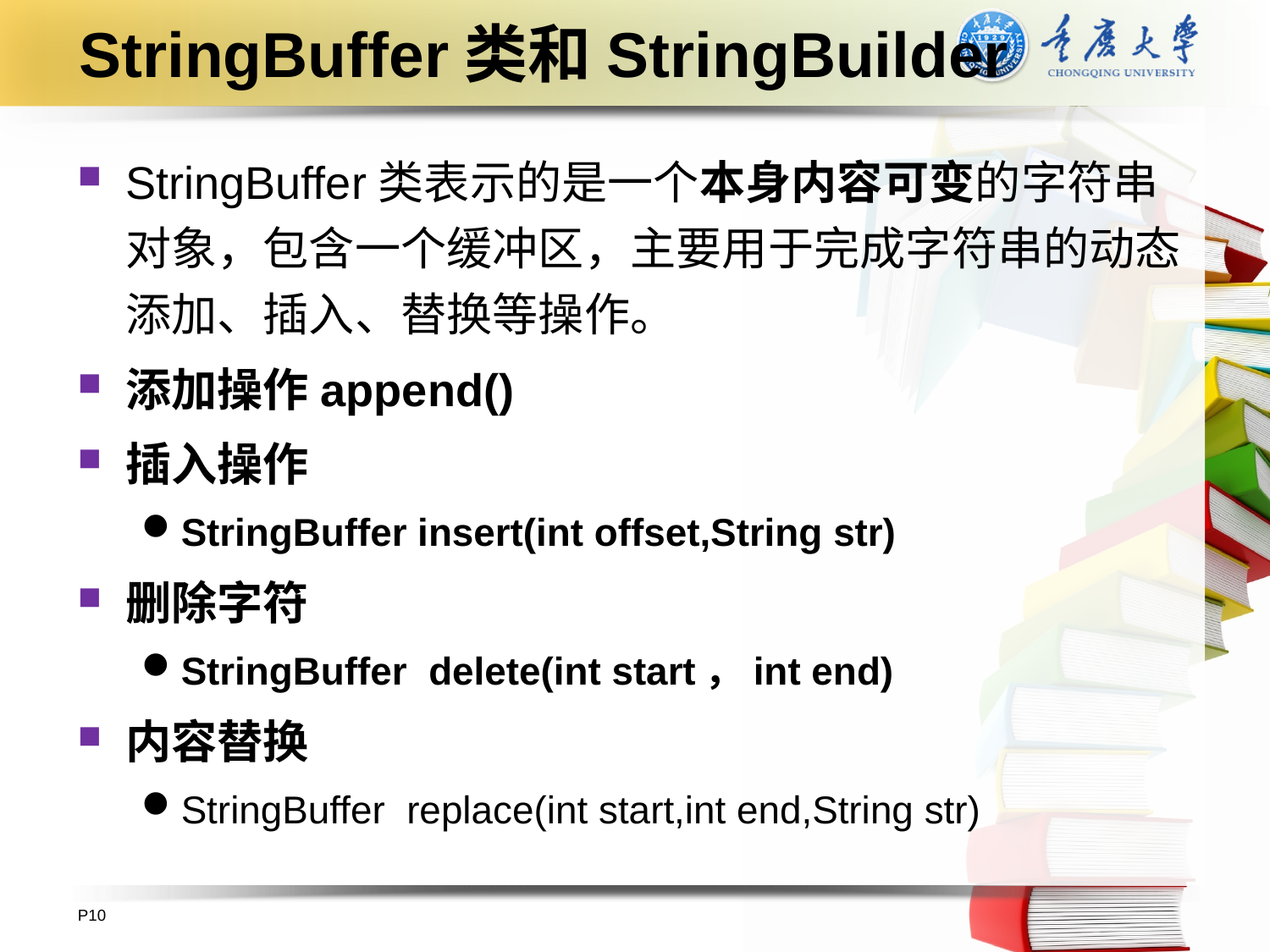

# StringBuffer类和StringBuilder
StringBuffer类表示的是一个本身内容可变的字符串对象，包含一个缓冲区，主要用于完成字符串的动态添加、插入、替换等操作。
添加操作append()
插入操作
StringBuffer insert(int offset,String str)
删除字符
StringBuffer  delete(int start，int end)
内容替换
StringBuffer  replace(int start,int end,String str)

P10